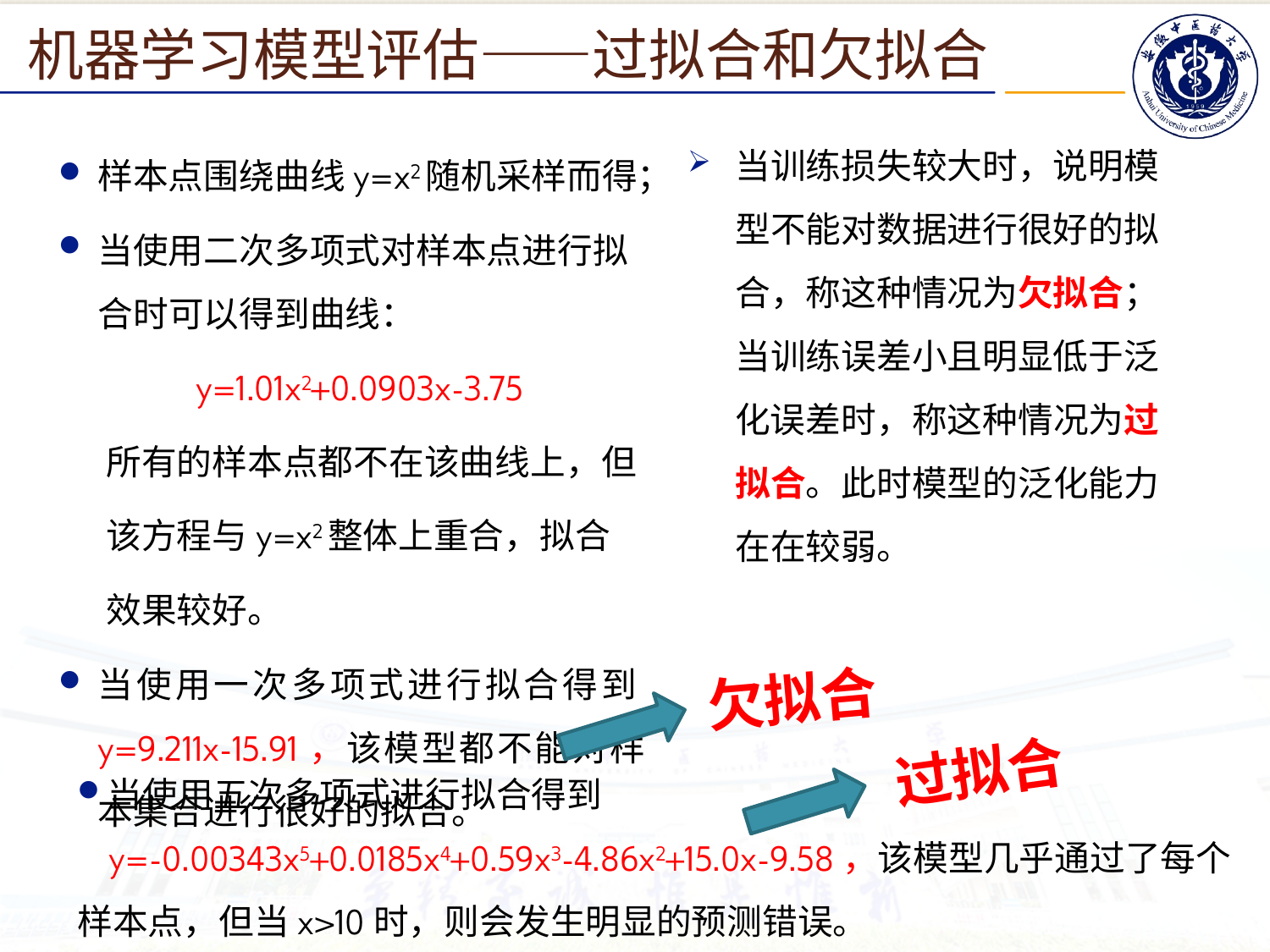

机器学习模型评估——过拟合和欠拟合
当训练损失较大时，说明模型不能对数据进行很好的拟合，称这种情况为欠拟合；当训练误差小且明显低于泛化误差时，称这种情况为过拟合。此时模型的泛化能力在在较弱。
样本点围绕曲线y=x2随机采样而得；
当使用二次多项式对样本点进行拟合时可以得到曲线：
             y=1.01x2+0.0903x-3.75
     所有的样本点都不在该曲线上，但
     该方程与y=x2整体上重合，拟合
     效果较好。
当使用一次多项式进行拟合得到y=9.211x-15.91，该模型都不能对样本集合进行很好的拟合。

欠拟合

过拟合

当使用五次多项式进行拟合得到
   y=-0.00343x5+0.0185x4+0.59x3-4.86x2+15.0x-9.58，该模型几乎通过了每个样本点，但当x>10时，则会发生明显的预测错误。